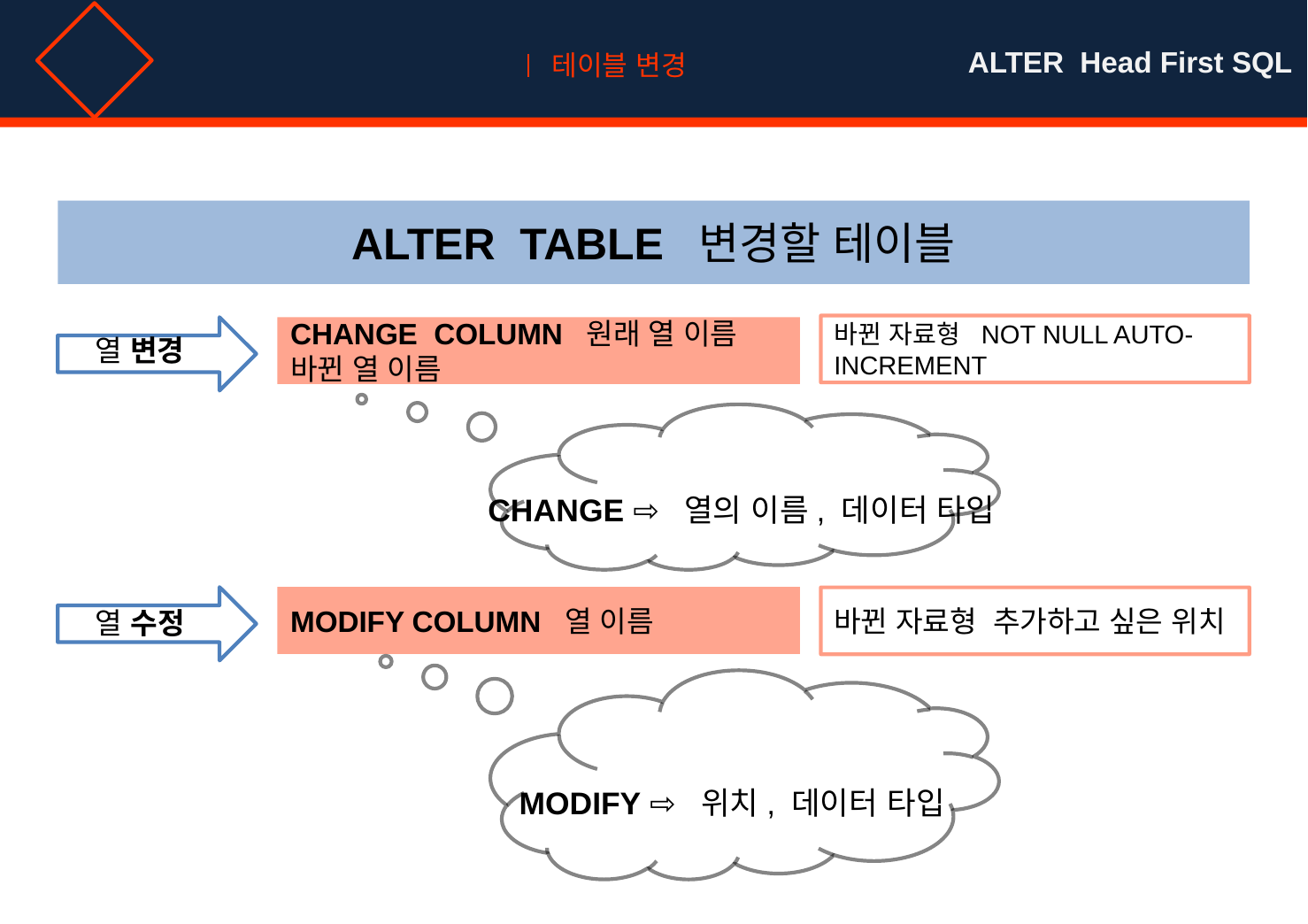

01
CHANGE & MODIFY
ALTER  Head First SQL
테이블 변경
ALTER  TABLE  변경할 테이블
바뀐 자료형  NOT NULL AUTO-INCREMENT

CHANGE  COLUMN  원래 열 이름 바뀐 열 이름
열 변경

CHANGE ⇨  열의 이름, 데이터 타입

MODIFY COLUMN  열 이름
바뀐 자료형  추가하고 싶은 위치
열 수정

MODIFY ⇨  위치, 데이터 타입